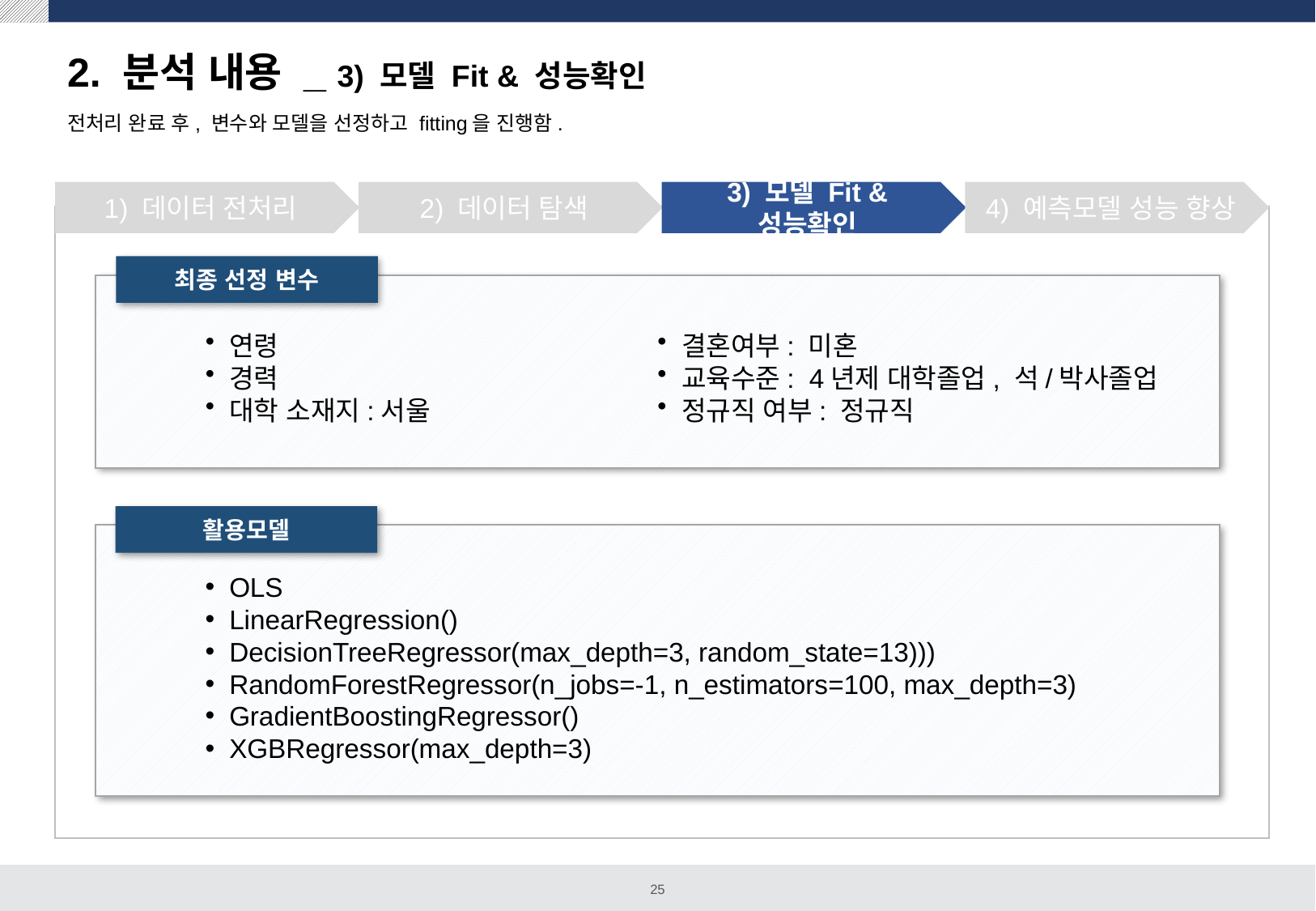

# 2. 분석 내용 _ 3) 모델 Fit & 성능확인
전처리 완료 후, 변수와 모델을 선정하고 fitting을 진행함.
1) 데이터 전처리
2) 데이터 탐색
3) 모델 Fit & 성능확인
4) 예측모델 성능 향상

최종 선정 변수

연령
경력
대학 소재지:서울
결혼여부: 미혼
교육수준:  4년제 대학졸업, 석/박사졸업
정규직 여부: 정규직
활용모델

OLS
LinearRegression()
DecisionTreeRegressor(max_depth=3, random_state=13)))
RandomForestRegressor(n_jobs=-1, n_estimators=100, max_depth=3)
GradientBoostingRegressor()
XGBRegressor(max_depth=3)